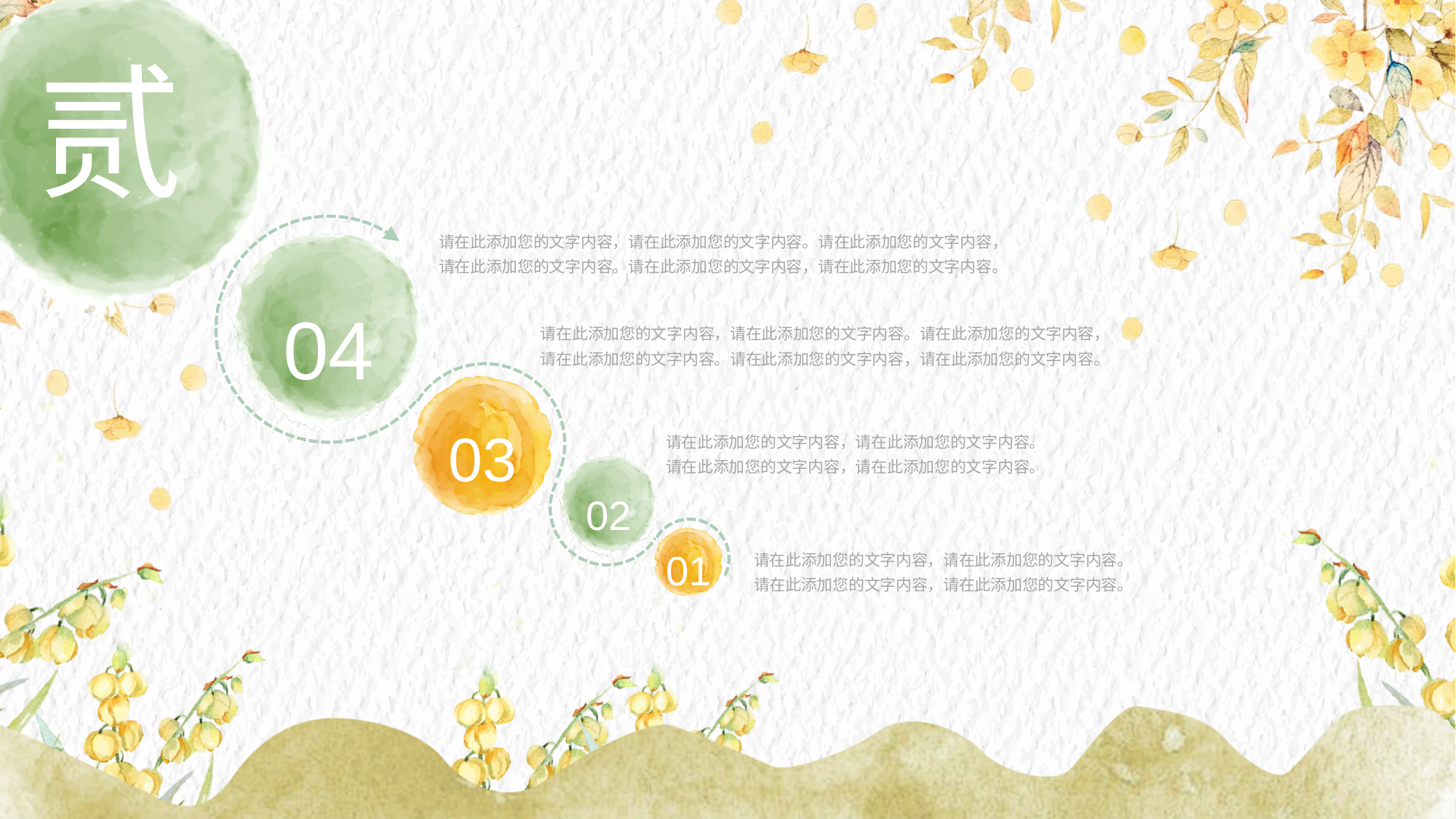

请在此添加您的文字内容，请在此添加您的文字内容。请在此添加您的文字内容，请在此添加您的文字内容。请在此添加您的文字内容，请在此添加您的文字内容。
04
请在此添加您的文字内容，请在此添加您的文字内容。请在此添加您的文字内容，请在此添加您的文字内容。请在此添加您的文字内容，请在此添加您的文字内容。
03
请在此添加您的文字内容，请在此添加您的文字内容。请在此添加您的文字内容，请在此添加您的文字内容。
02
01
请在此添加您的文字内容，请在此添加您的文字内容。请在此添加您的文字内容，请在此添加您的文字内容。